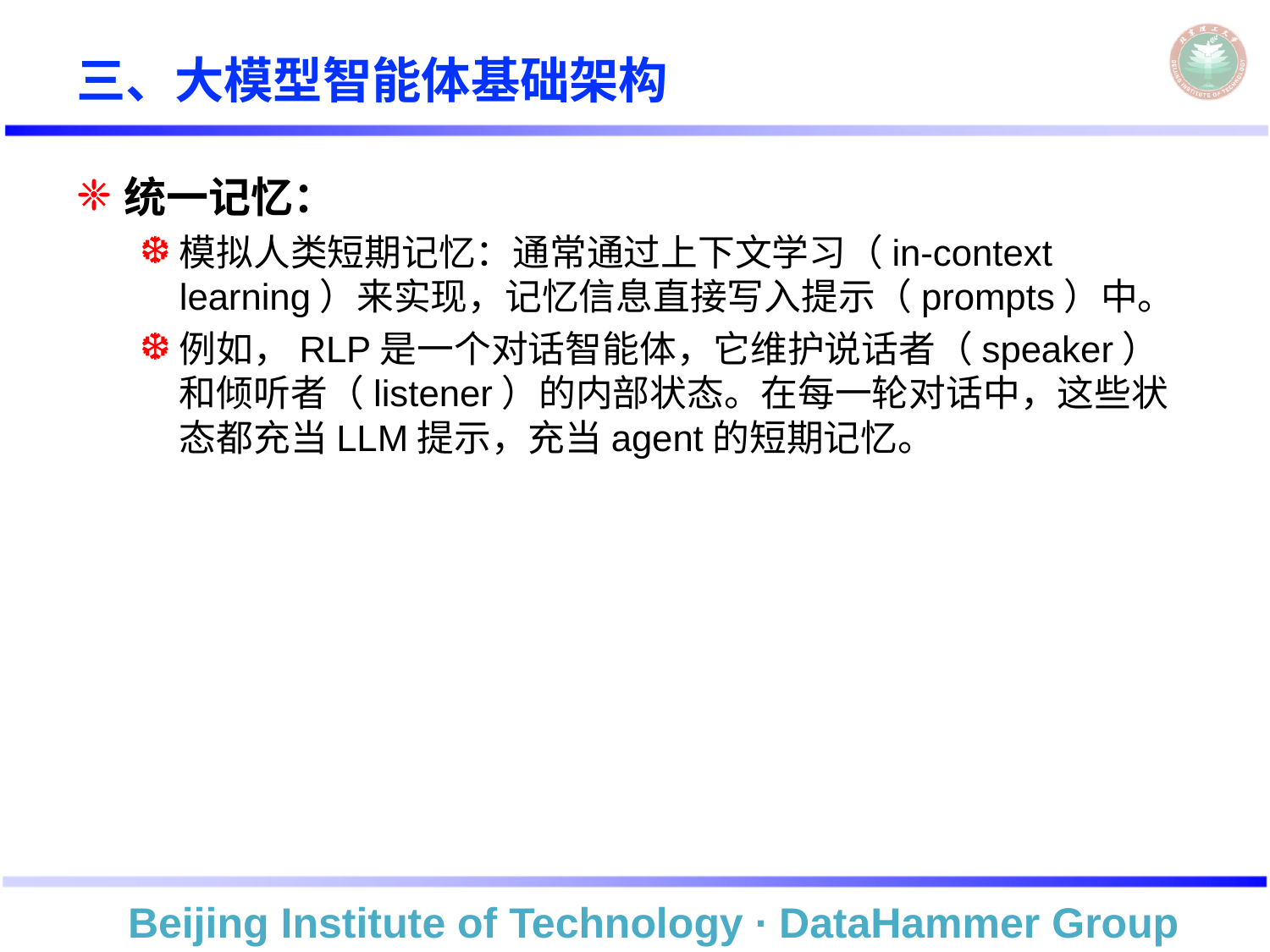

# 三、大模型智能体基础架构
统一记忆：
模拟人类短期记忆：通常通过上下文学习（in-context learning）来实现，记忆信息直接写入提示（prompts）中。
例如，RLP是一个对话智能体，它维护说话者（speaker）和倾听者（listener）的内部状态。在每一轮对话中，这些状态都充当LLM提示，充当agent的短期记忆。